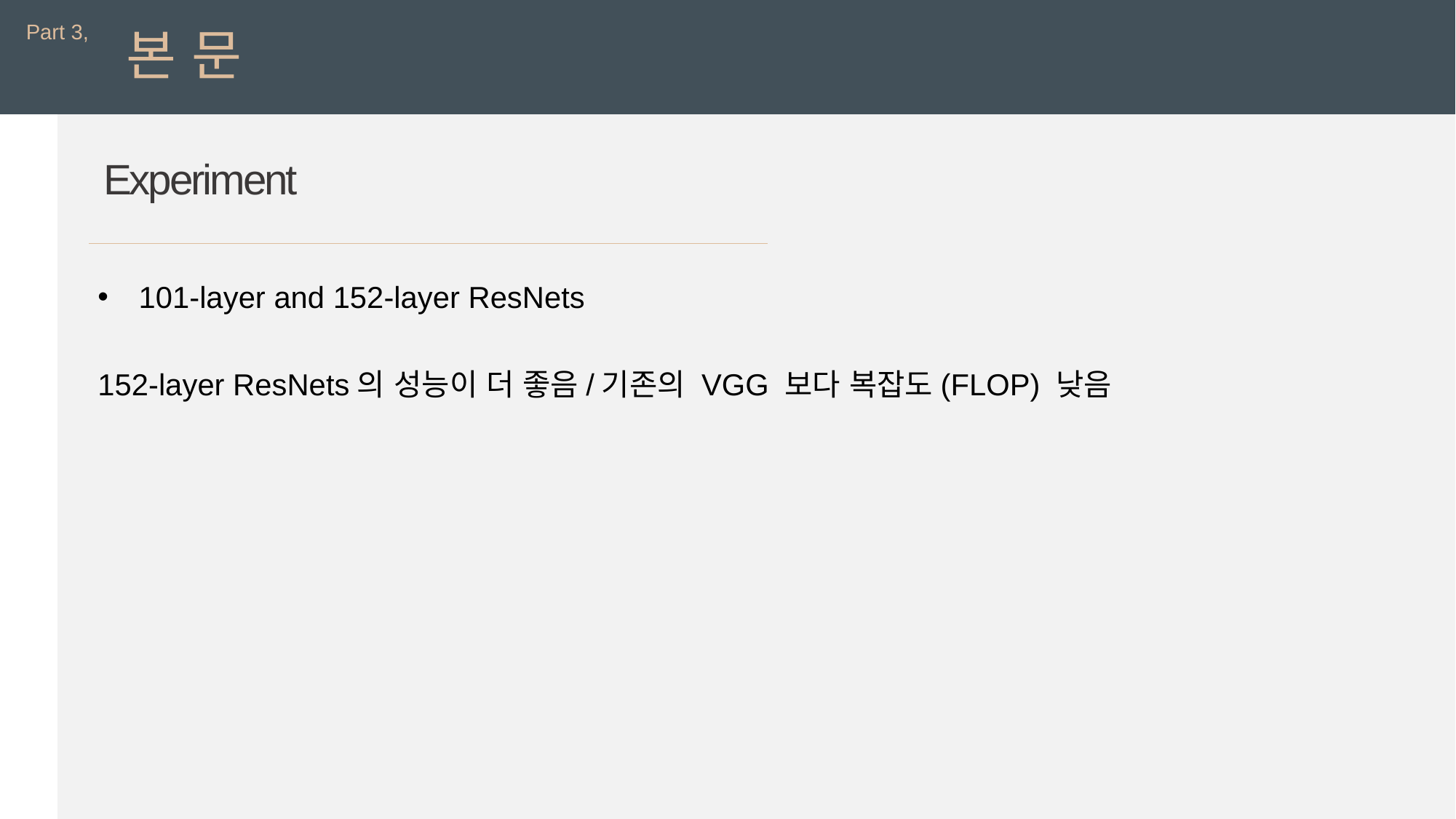

Part 3,
본 문

Experiment
101-layer and 152-layer ResNets

152-layer ResNets의 성능이 더 좋음/기존의 VGG 보다 복잡도(FLOP) 낮음